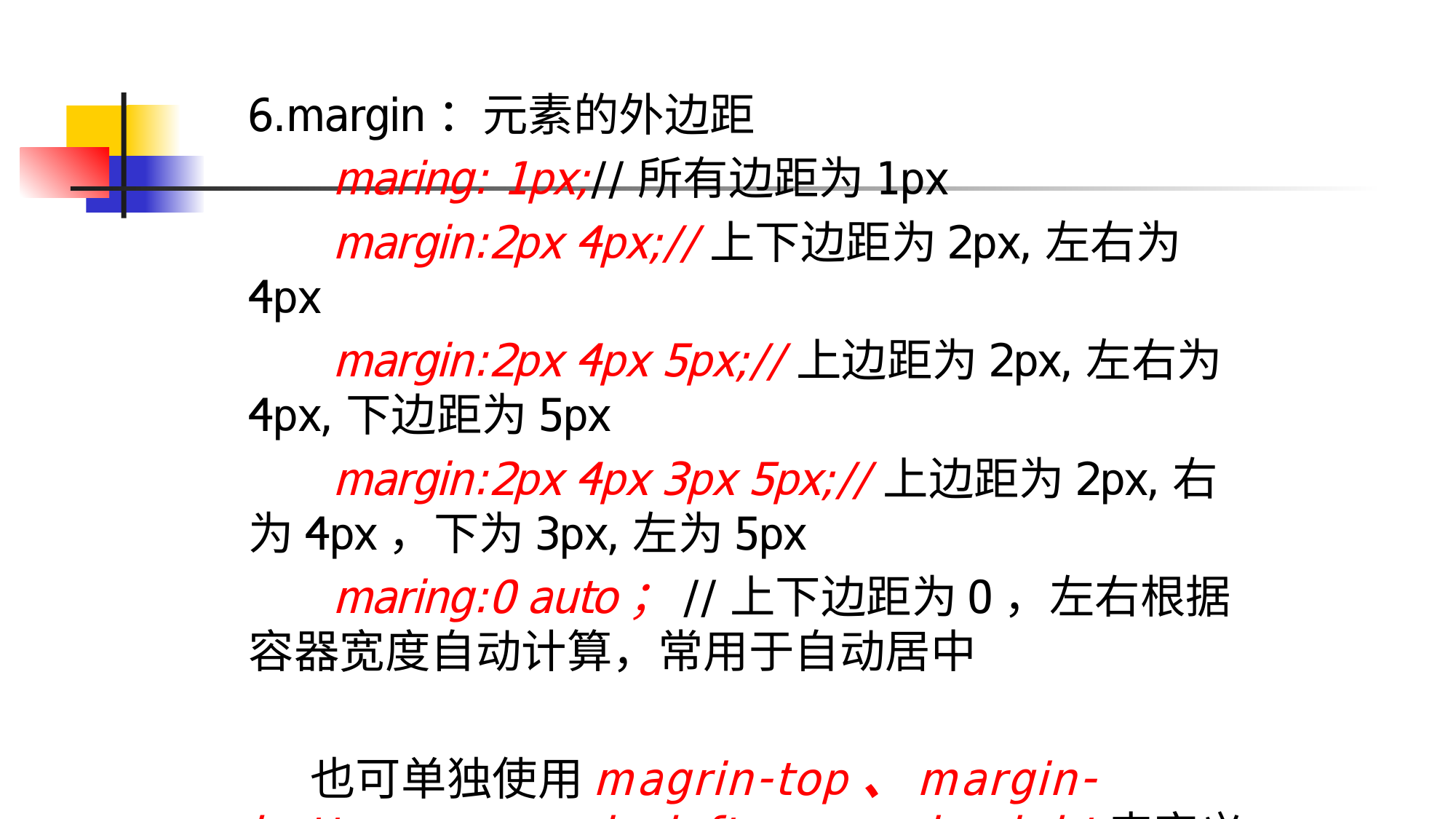

6.margin：元素的外边距
      maring: 1px;//所有边距为1px
      margin:2px 4px;//上下边距为2px,左右为4px
      margin:2px 4px 5px;//上边距为2px,左右为4px,下边距为5px
      margin:2px 4px 3px 5px;//上边距为2px,右为4px，下为3px,左为5px
      maring:0 auto；//上下边距为0，左右根据容器宽度自动计算，常用于自动居中

     也可单独使用magrin-top、margin-bottom、margin-left、margin-right来定义